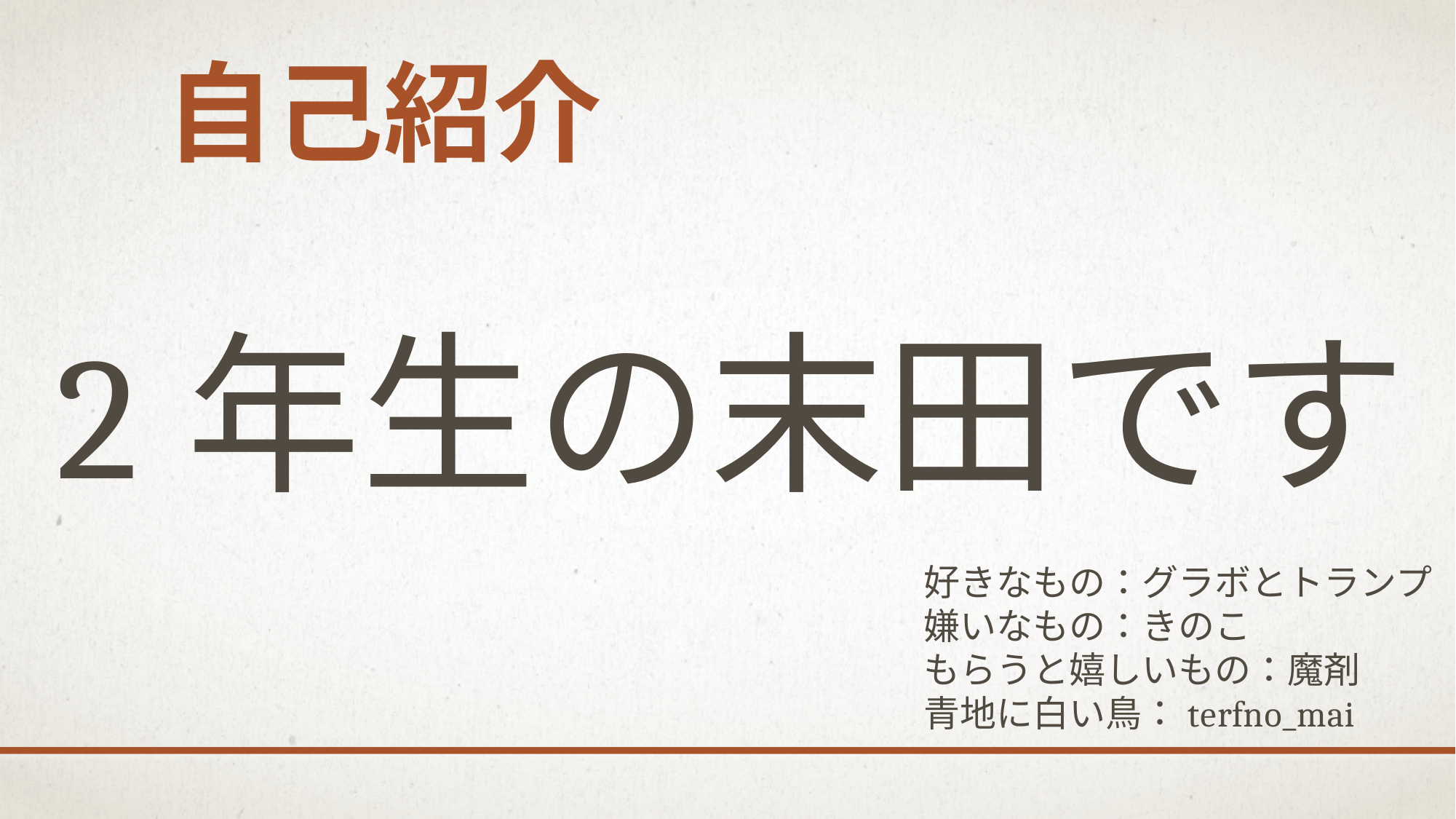

# 自己紹介
2年生の末田です
好きなもの：グラボとトランプ
嫌いなもの：きのこ
もらうと嬉しいもの：魔剤
青地に白い鳥：terfno_mai